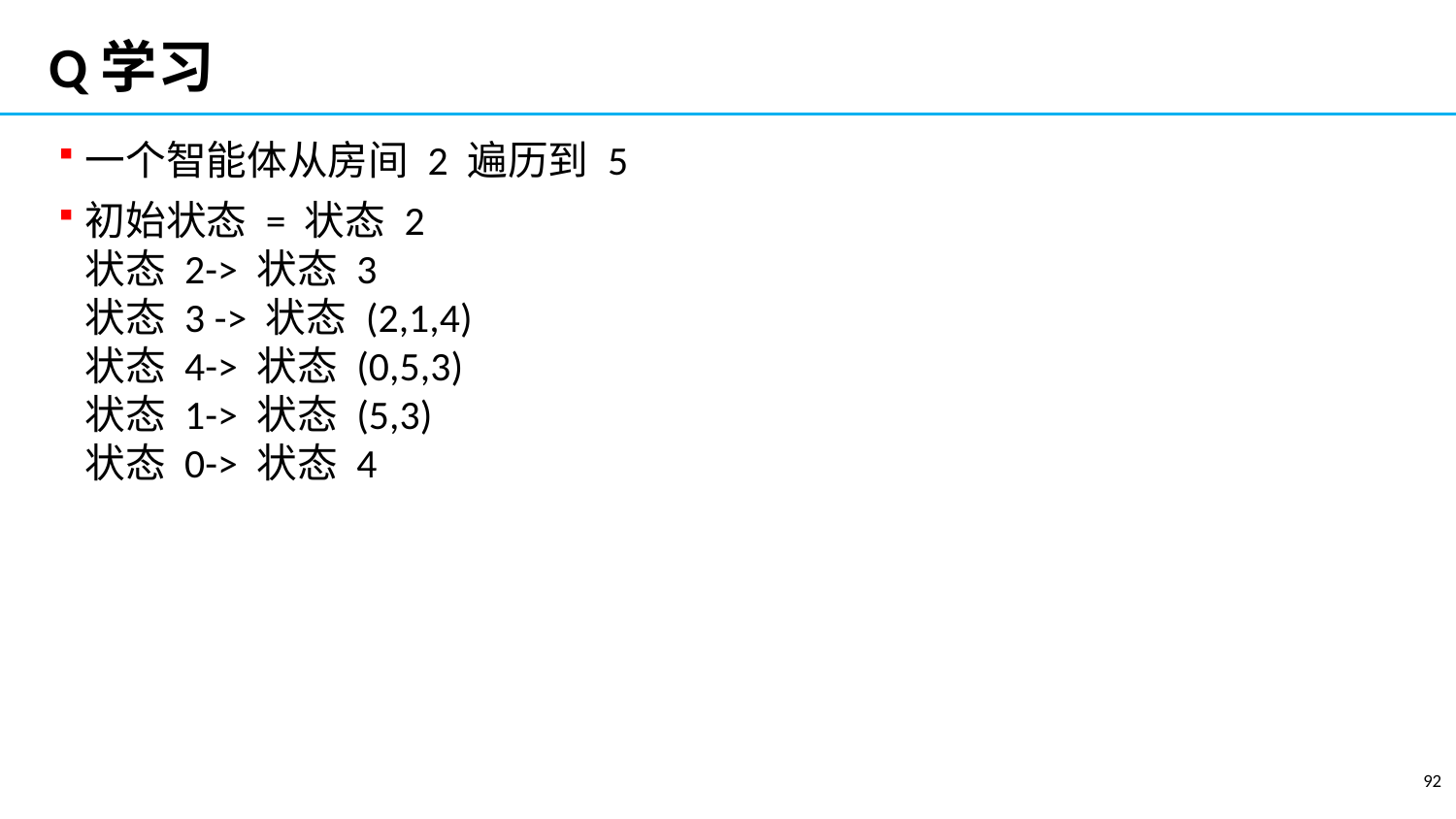

# Q学习

一个智能体从房间 2 遍历到 5
初始状态 = 状态 2
状态 2-> 状态 3
状态 3 -> 状态 (2,1,4)
状态 4-> 状态 (0,5,3)
状态 1-> 状态 (5,3)
状态 0-> 状态 4
92